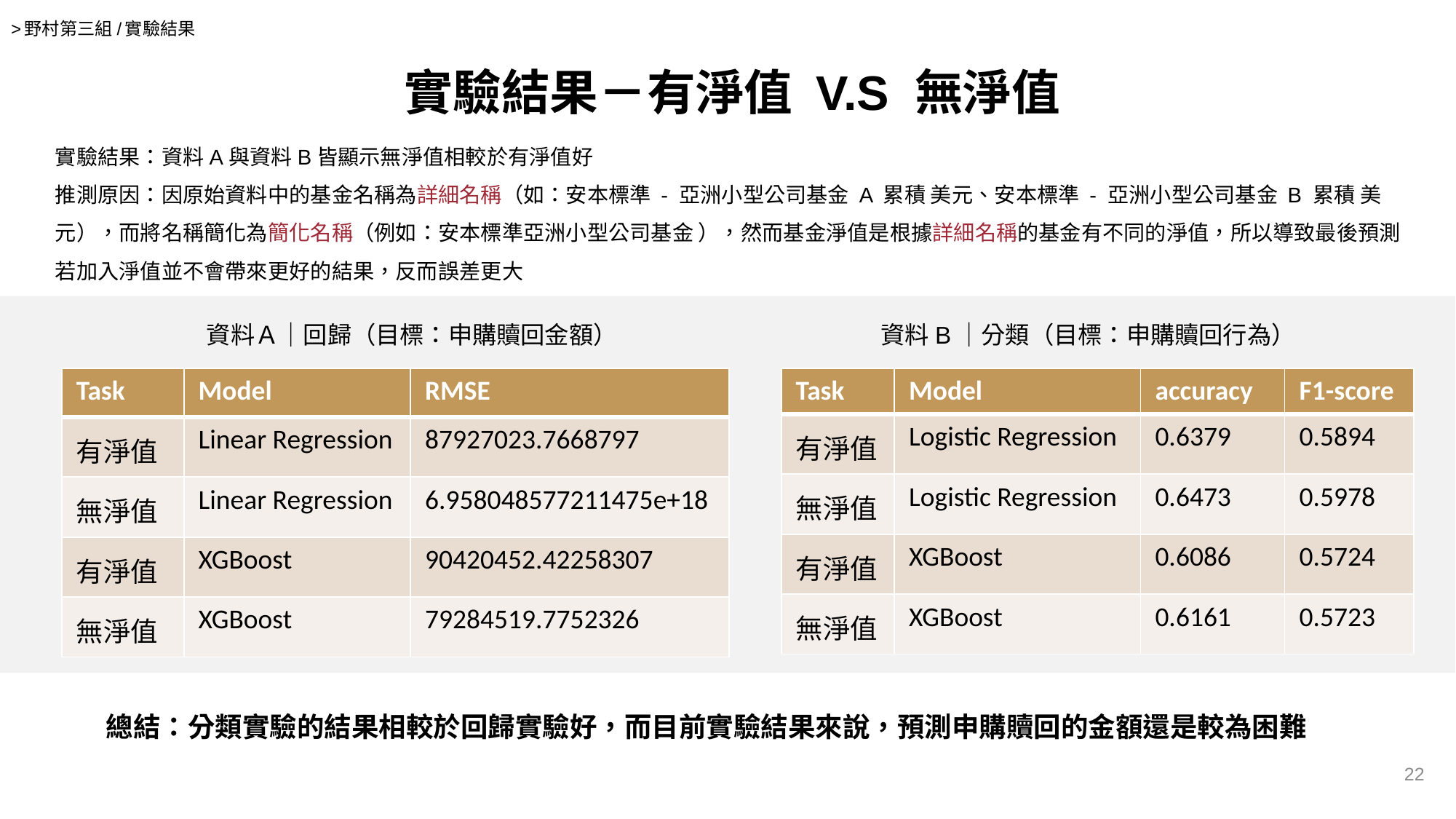

>野村第三組/實驗結果
實驗結果－有淨值 V.S 無淨值
實驗結果：資料A與資料B皆顯示無淨值相較於有淨值好
推測原因：因原始資料中的基金名稱為詳細名稱（如：安本標準 - 亞洲小型公司基金 A 累積 美元、安本標準 - 亞洲小型公司基金 B 累積 美元），而將名稱簡化為簡化名稱（例如：安本標準亞洲小型公司基金 ），然而基金淨值是根據詳細名稱的基金有不同的淨值，所以導致最後預測若加入淨值並不會帶來更好的結果，反而誤差更大

資料Ａ｜回歸（目標：申購贖回金額）
資料B｜分類（目標：申購贖回行為）
| Task | Model | RMSE |
| --- | --- | --- |
| 有淨值 | Linear Regression | 87927023.7668797 |
| 無淨值 | Linear Regression | 6.958048577211475e+18 |
| 有淨值 | XGBoost | 90420452.42258307 |
| 無淨值 | XGBoost | 79284519.7752326 |
| Task | Model | accuracy | F1-score |
| --- | --- | --- | --- |
| 有淨值 | Logistic Regression | 0.6379 | 0.5894 |
| 無淨值 | Logistic Regression | 0.6473 | 0.5978 |
| 有淨值 | XGBoost | 0.6086 | 0.5724 |
| 無淨值 | XGBoost | 0.6161 | 0.5723 |
總結：分類實驗的結果相較於回歸實驗好，而目前實驗結果來說，預測申購贖回的金額還是較為困難
22